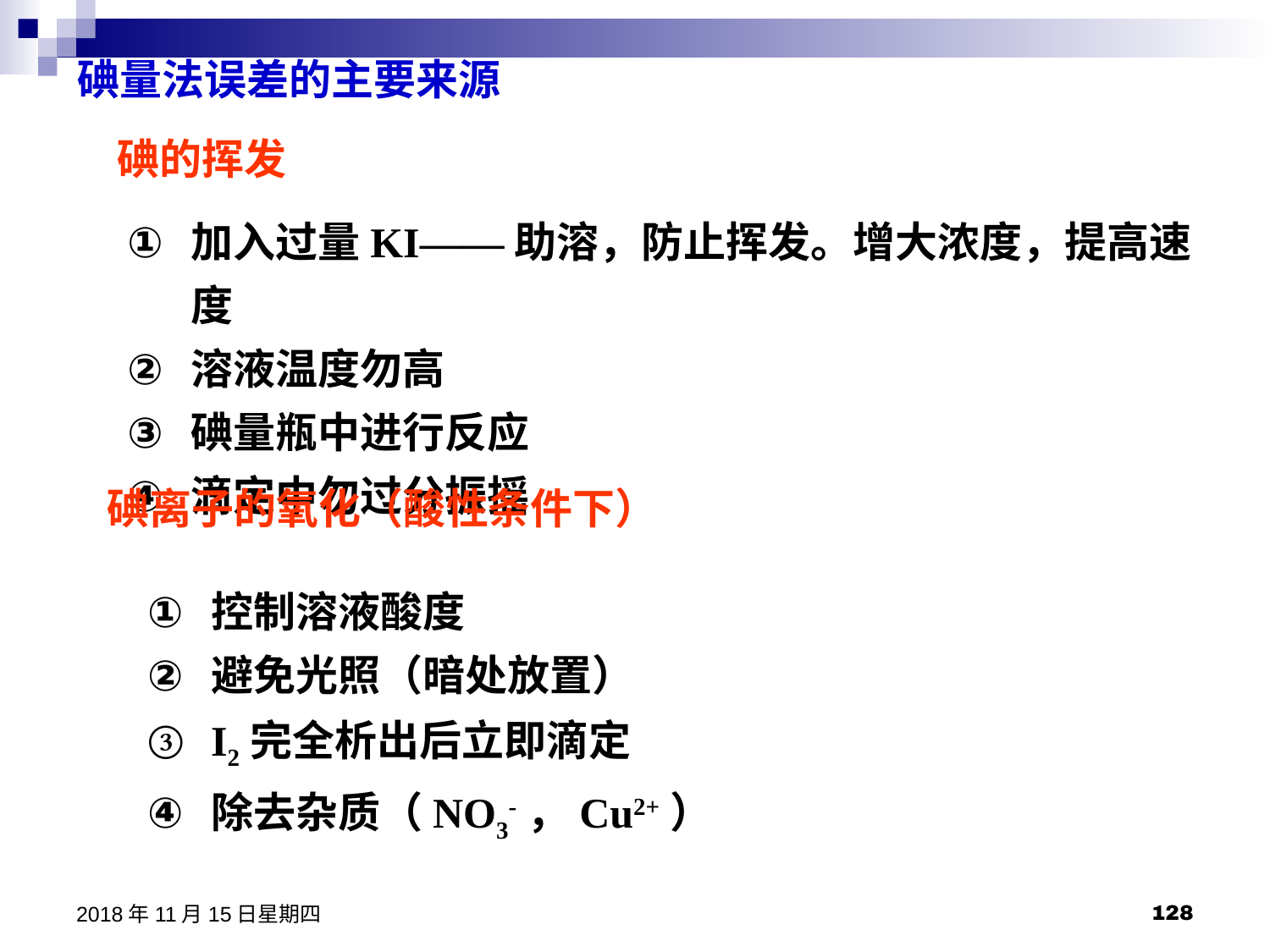

碘量法误差的主要来源
碘的挥发
加入过量KI——助溶，防止挥发。增大浓度，提高速度
溶液温度勿高
碘量瓶中进行反应
滴定中勿过分振摇
碘离子的氧化（酸性条件下）
控制溶液酸度
避免光照（暗处放置）
I2完全析出后立即滴定
除去杂质（NO3-，Cu2+）
2018年11月15日星期四
128